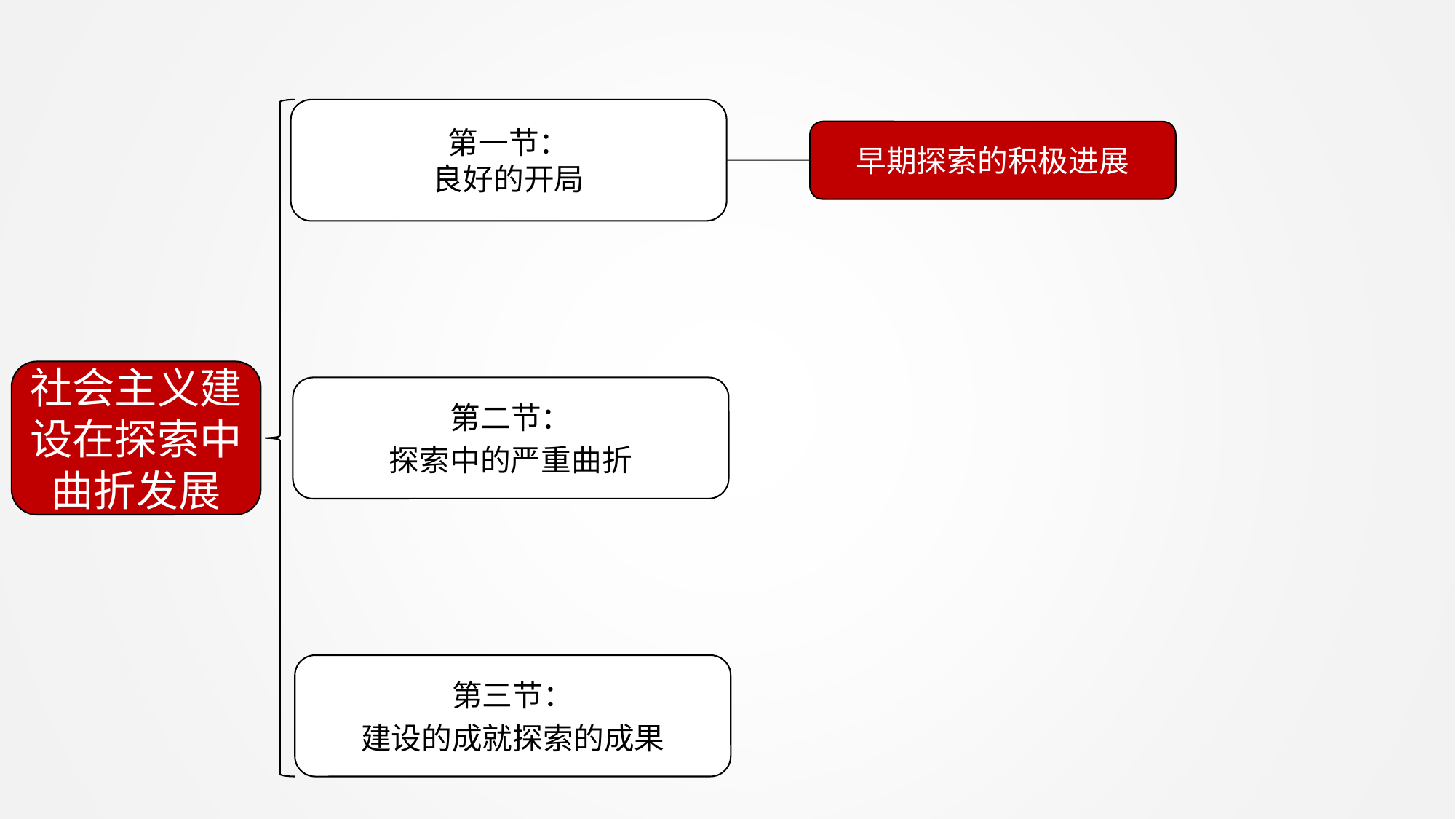

第一节：
良好的开局
早期探索的积极进展
社会主义建设在探索中曲折发展
第二节：
探索中的严重曲折
第三节：
建设的成就探索的成果